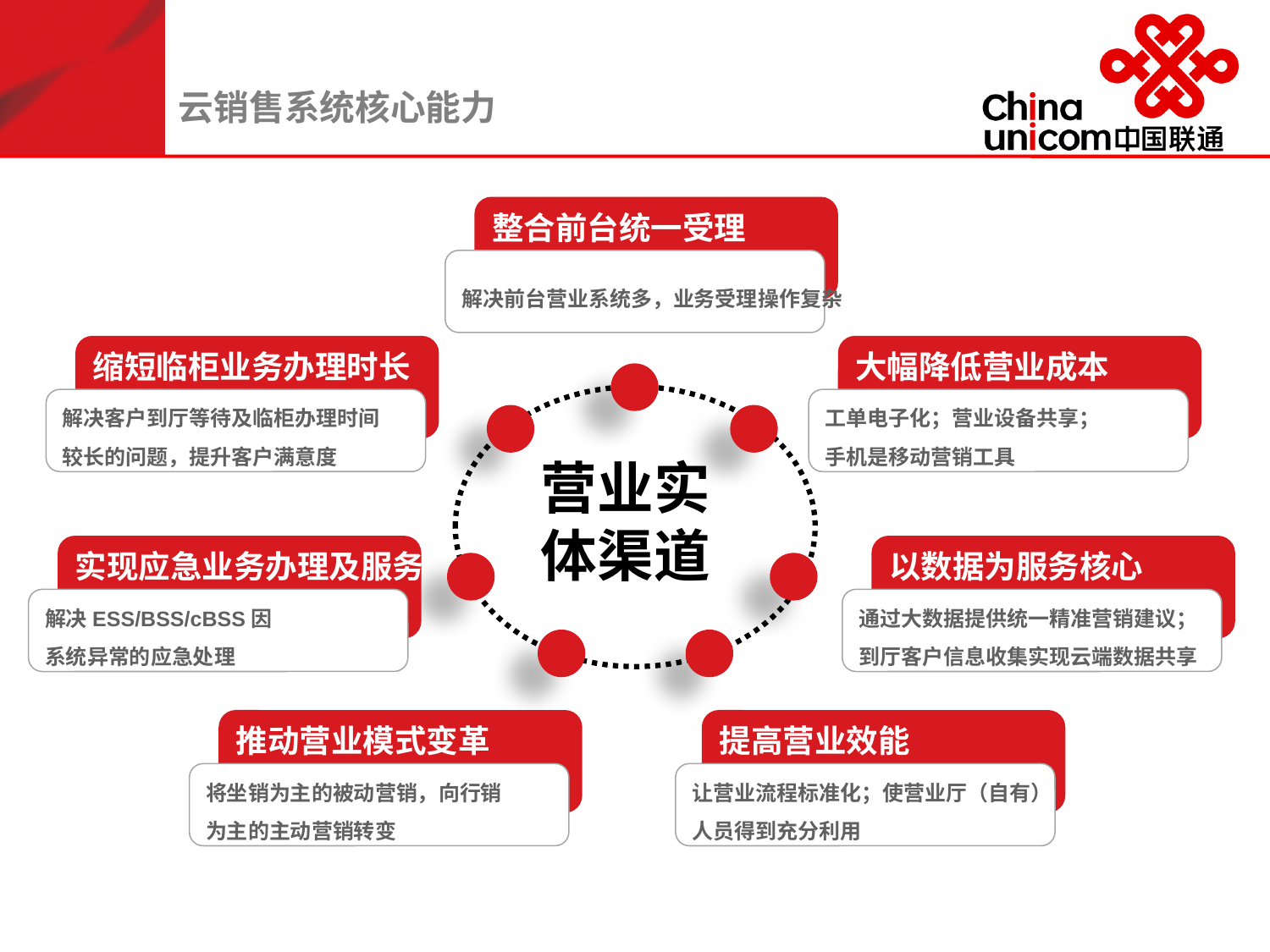

云销售系统核心能力
整合前台统一受理
解决前台营业系统多，业务受理操作复杂
缩短临柜业务办理时长
大幅降低营业成本

解决客户到厅等待及临柜办理时间
较长的问题，提升客户满意度
工单电子化；营业设备共享；
手机是移动营销工具

营业实
体渠道
实现应急业务办理及服务
以数据为服务核心

解决ESS/BSS/cBSS因
系统异常的应急处理
通过大数据提供统一精准营销建议；
到厅客户信息收集实现云端数据共享

推动营业模式变革
提高营业效能
将坐销为主的被动营销，向行销
为主的主动营销转变
让营业流程标准化；使营业厅（自有）
人员得到充分利用